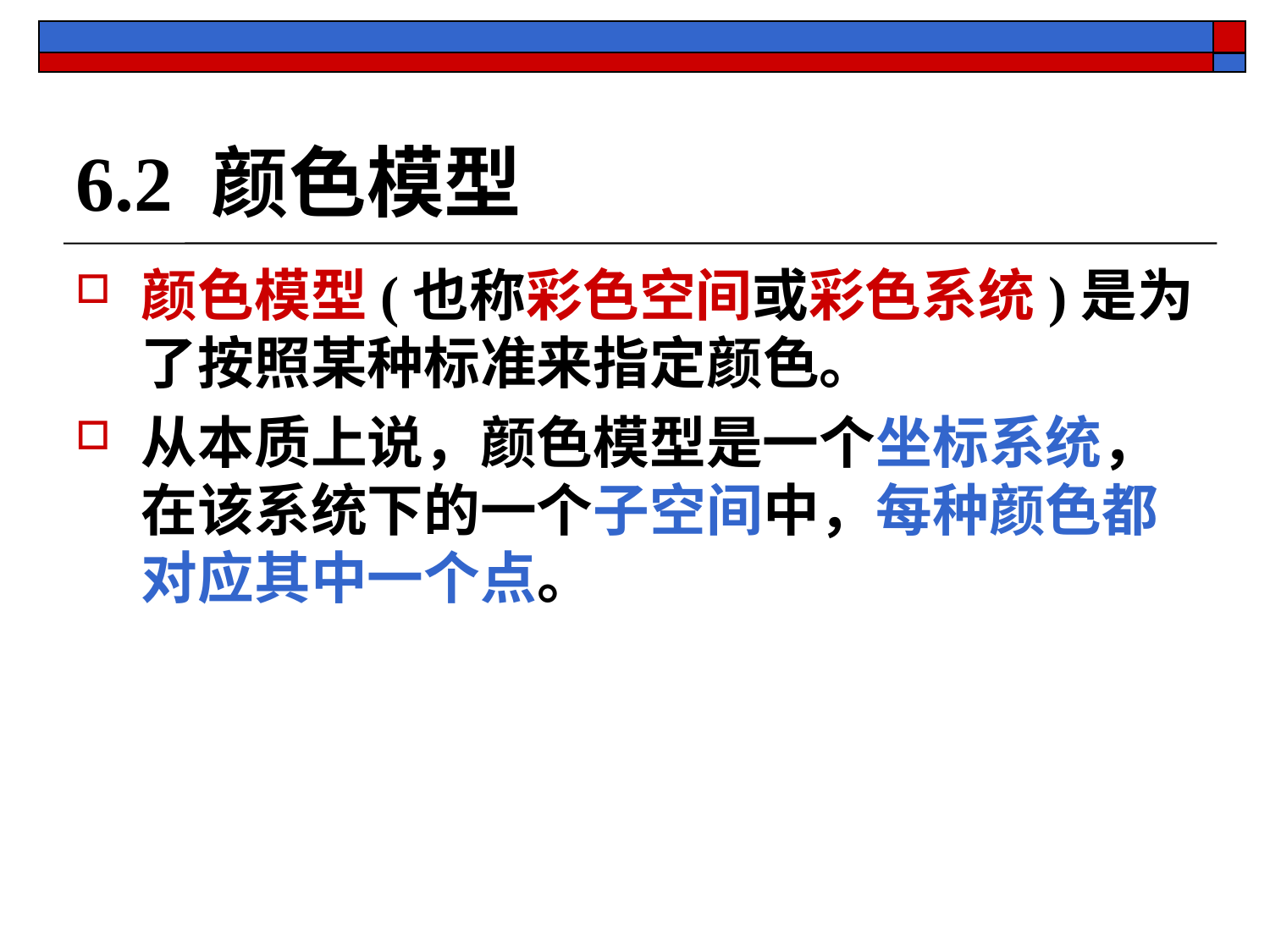

# 6.2 颜色模型
颜色模型(也称彩色空间或彩色系统)是为了按照某种标准来指定颜色。
从本质上说，颜色模型是一个坐标系统，在该系统下的一个子空间中，每种颜色都对应其中一个点。
18